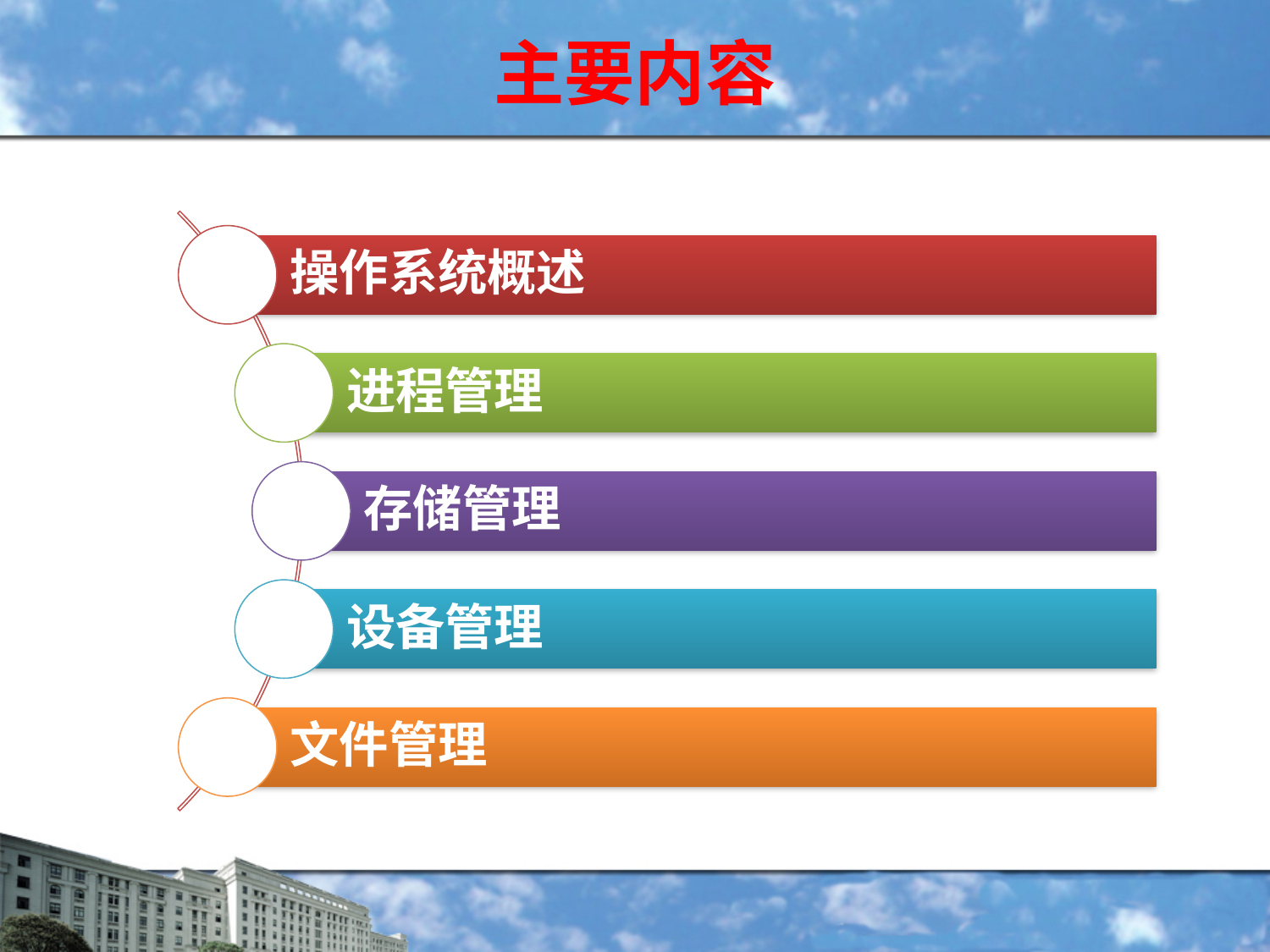

# 主要内容
操作系统概述
进程管理
存储管理
设备管理
文件管理